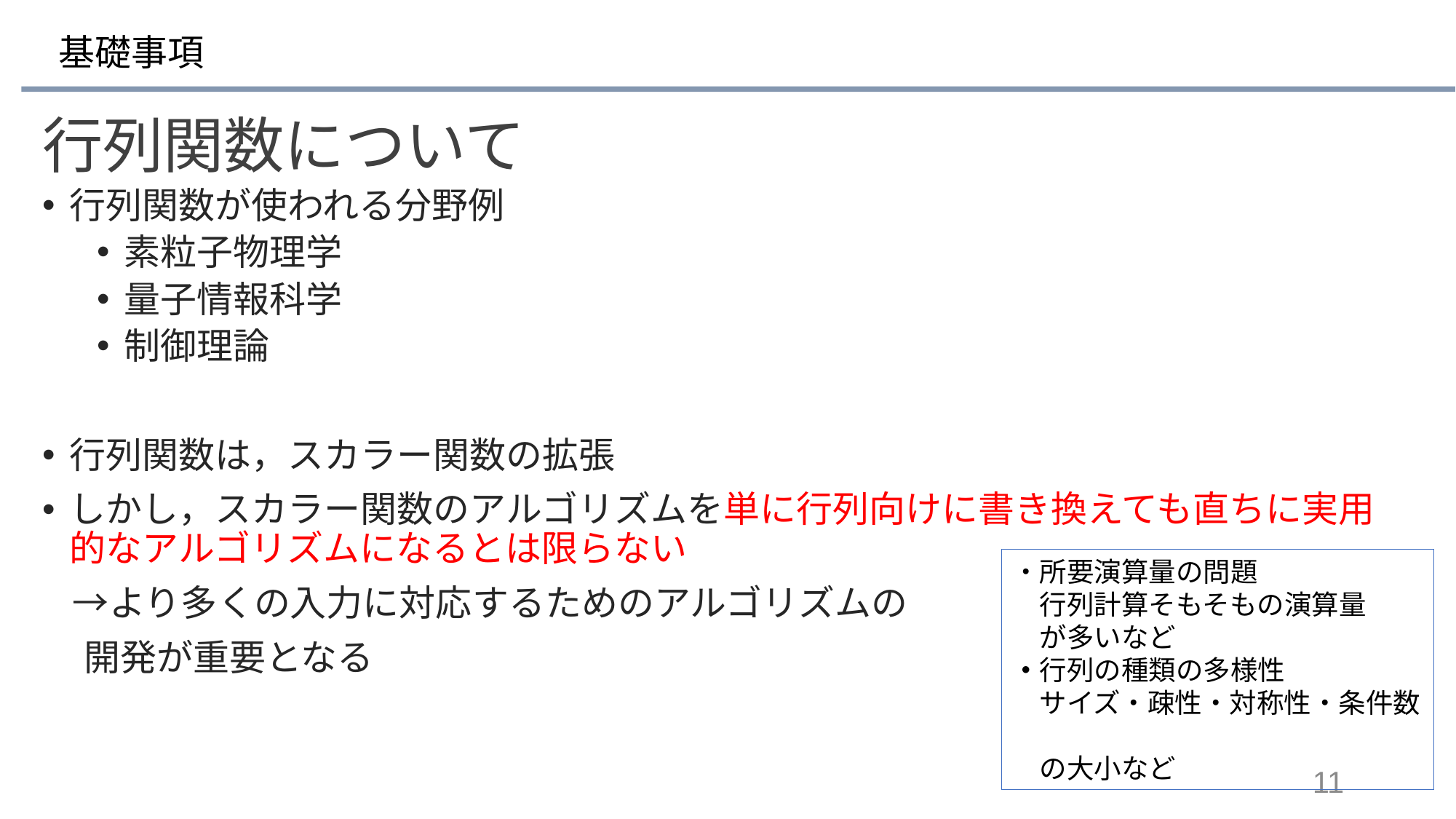

# 基礎事項
行列関数について
行列関数が使われる分野例
素粒子物理学
量子情報科学
制御理論

行列関数は，スカラー関数の拡張
しかし，スカラー関数のアルゴリズムを単に行列向けに書き換えても直ちに実用的なアルゴリズムになるとは限らない
　→より多くの入力に対応するためのアルゴリズムの
    開発が重要となる
・所要演算量の問題
　行列計算そもそもの演算量
　が多いなど
・行列の種類の多様性
　サイズ・疎性・対称性・条件数　　　　　
　の大小など
11